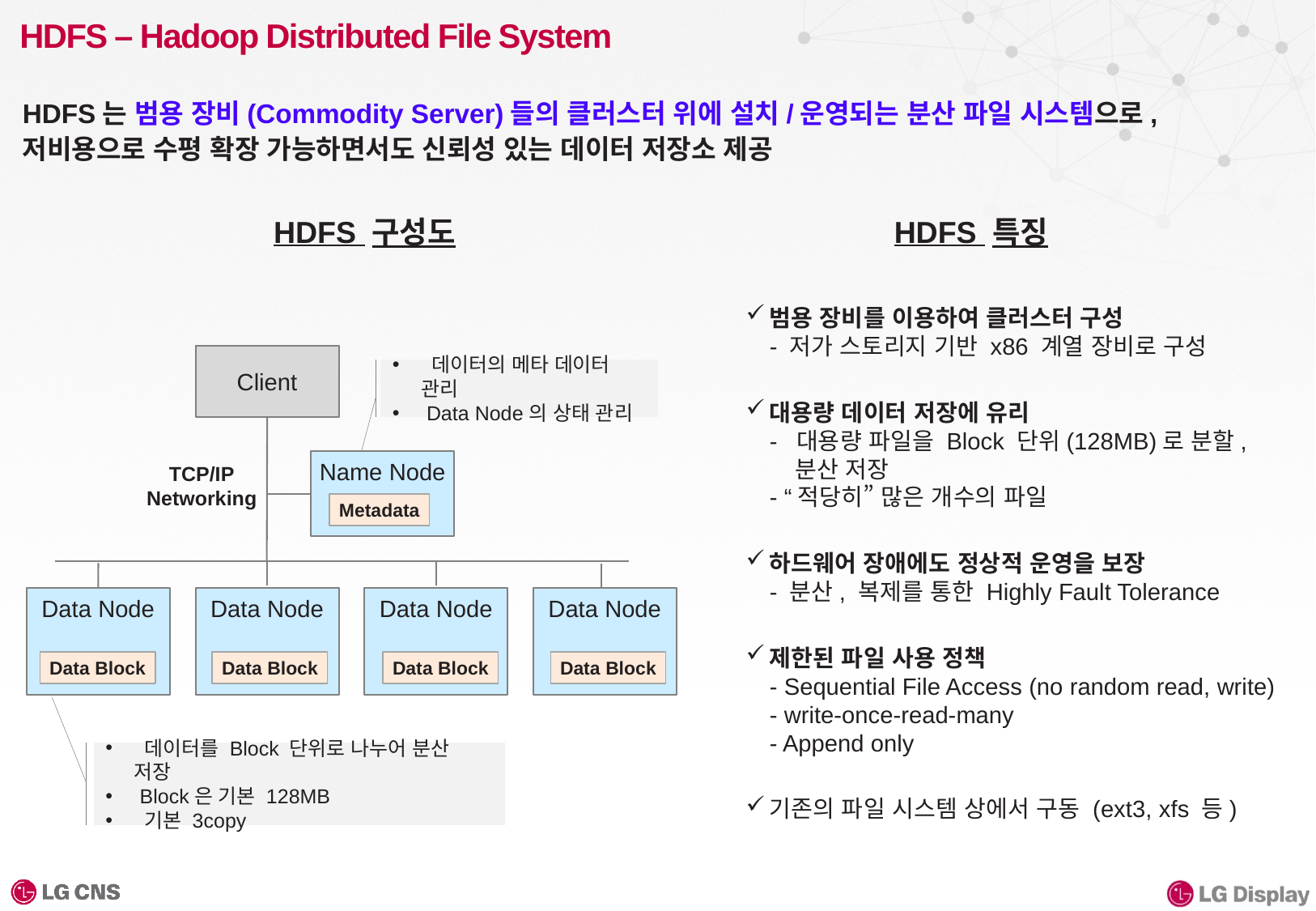

# HDFS – Hadoop Distributed File System
HDFS는 범용 장비(Commodity Server)들의 클러스터 위에 설치/운영되는 분산 파일 시스템으로,
저비용으로 수평 확장 가능하면서도 신뢰성 있는 데이터 저장소 제공
HDFS 구성도
HDFS 특징

범용 장비를 이용하여 클러스터 구성
- 저가 스토리지 기반 x86 계열 장비로 구성

대용량 데이터 저장에 유리
-  대용량 파일을 Block 단위(128MB)로 분할,
   분산 저장
- “적당히” 많은 개수의 파일

하드웨어 장애에도 정상적 운영을 보장
- 분산, 복제를 통한 Highly Fault Tolerance

제한된 파일 사용 정책
- Sequential File Access (no random read, write)
- write-once-read-many
- Append only

기존의 파일 시스템 상에서 구동 (ext3, xfs 등)
Client
 데이터의 메타 데이터 관리
 Data Node의 상태 관리
Name Node
TCP/IP
Networking
Metadata
Data Node
Data Node
Data Node
Data Node
Data Block
Data Block
Data Block
Data Block
 데이터를 Block 단위로 나누어 분산 저장
 Block은 기본 128MB
 기본 3copy